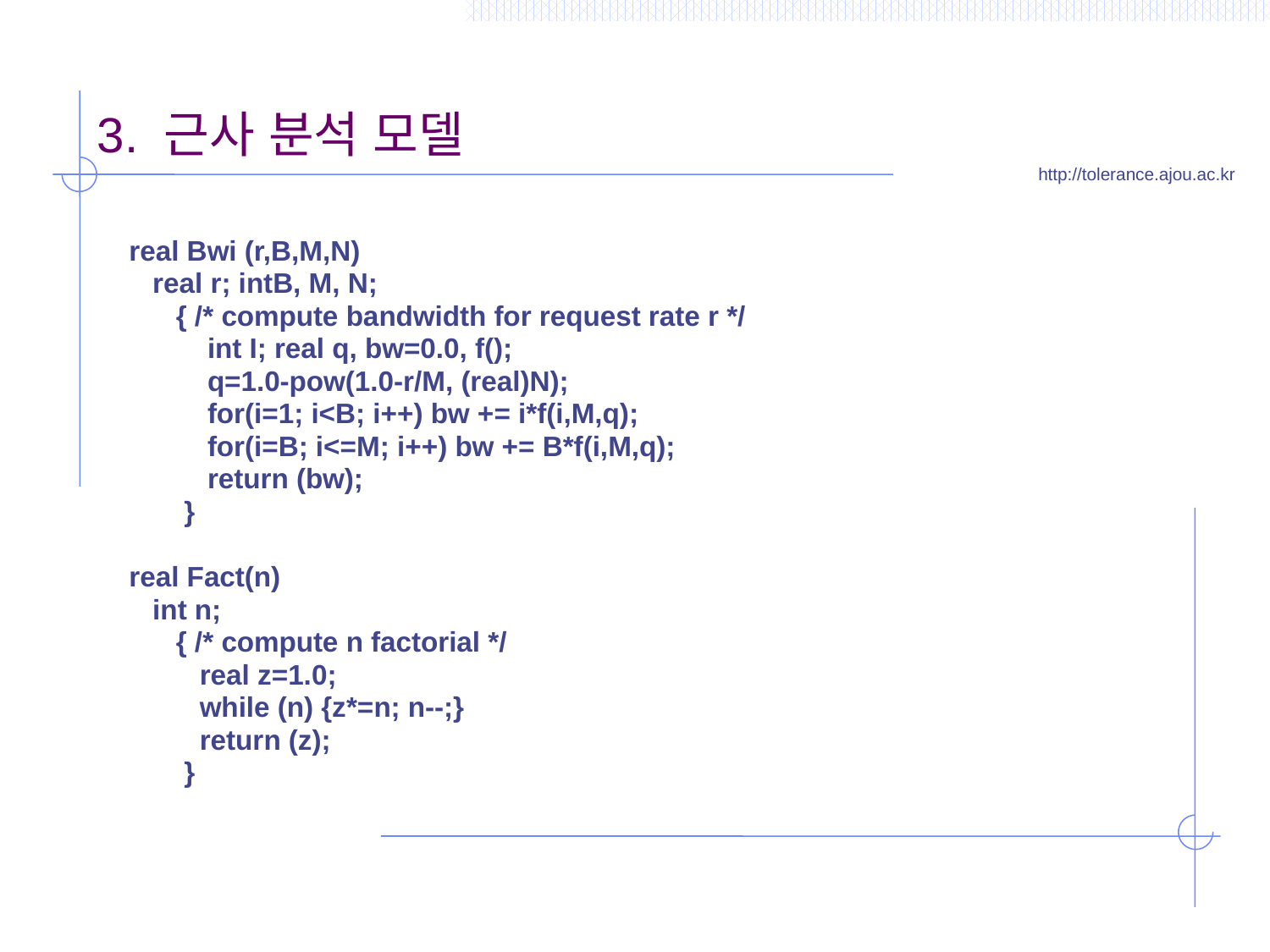

# 3. 근사 분석 모델
real Bwi (r,B,M,N)
   real r; intB, M, N;
      { /* compute bandwidth for request rate r */
          int I; real q, bw=0.0, f();
          q=1.0-pow(1.0-r/M, (real)N);
          for(i=1; i<B; i++) bw += i*f(i,M,q);
          for(i=B; i<=M; i++) bw += B*f(i,M,q);
          return (bw);
       }

real Fact(n)
   int n;
      { /* compute n factorial */
         real z=1.0;
         while (n) {z*=n; n--;}
         return (z);
       }